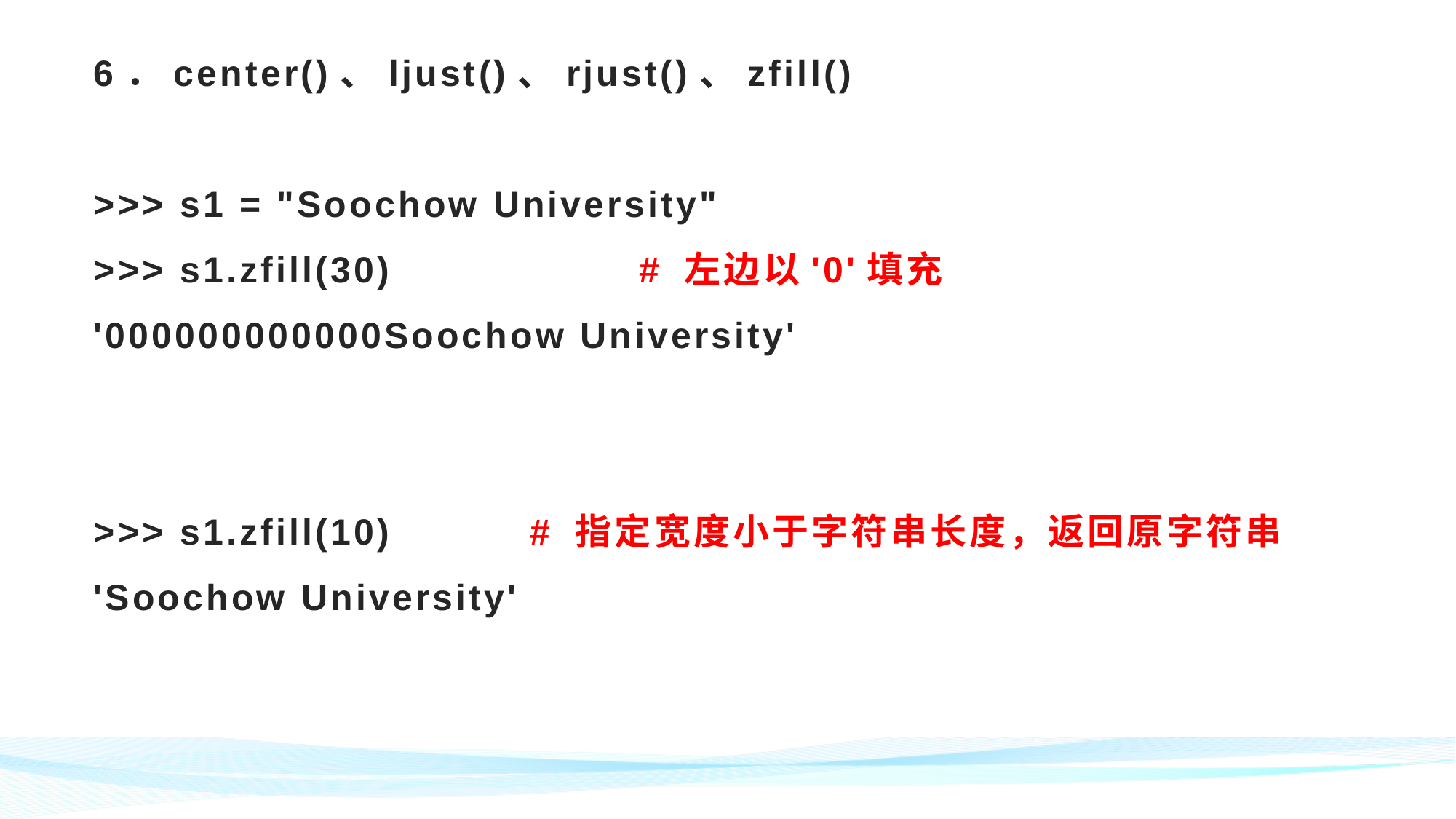

# 6．center()、ljust()、rjust()、zfill() >>> s1 = "Soochow University" >>> s1.zfill(30)			# 左边以'0'填充 '000000000000Soochow University' >>> s1.zfill(10)		# 指定宽度小于字符串长度，返回原字符串 'Soochow University'